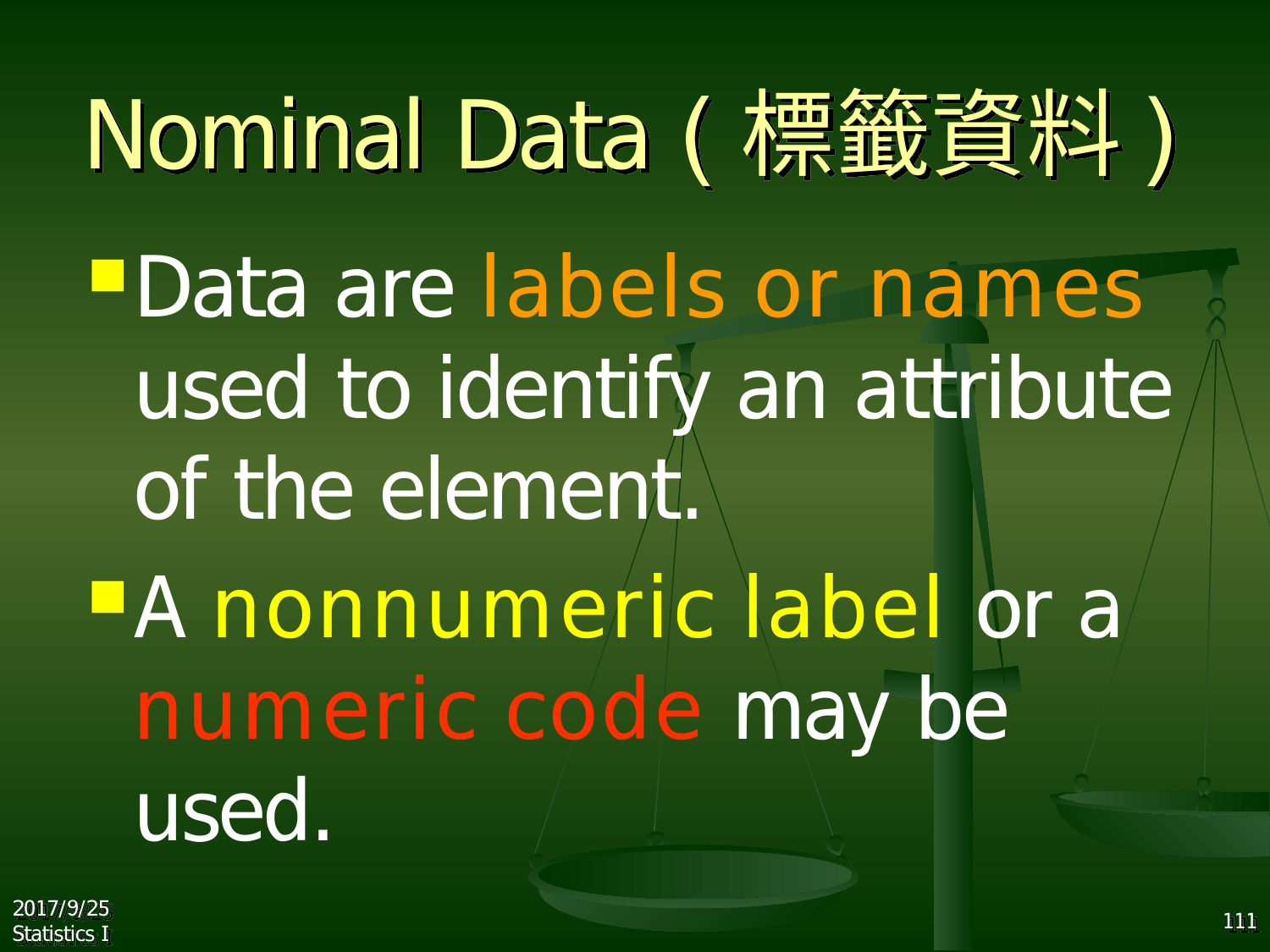

# Nominal Data (標籤資料)
Data are labels or names used to identify an attribute of the element.
A nonnumeric label or a numeric code may be used.
2017/9/25
Statistics I
111